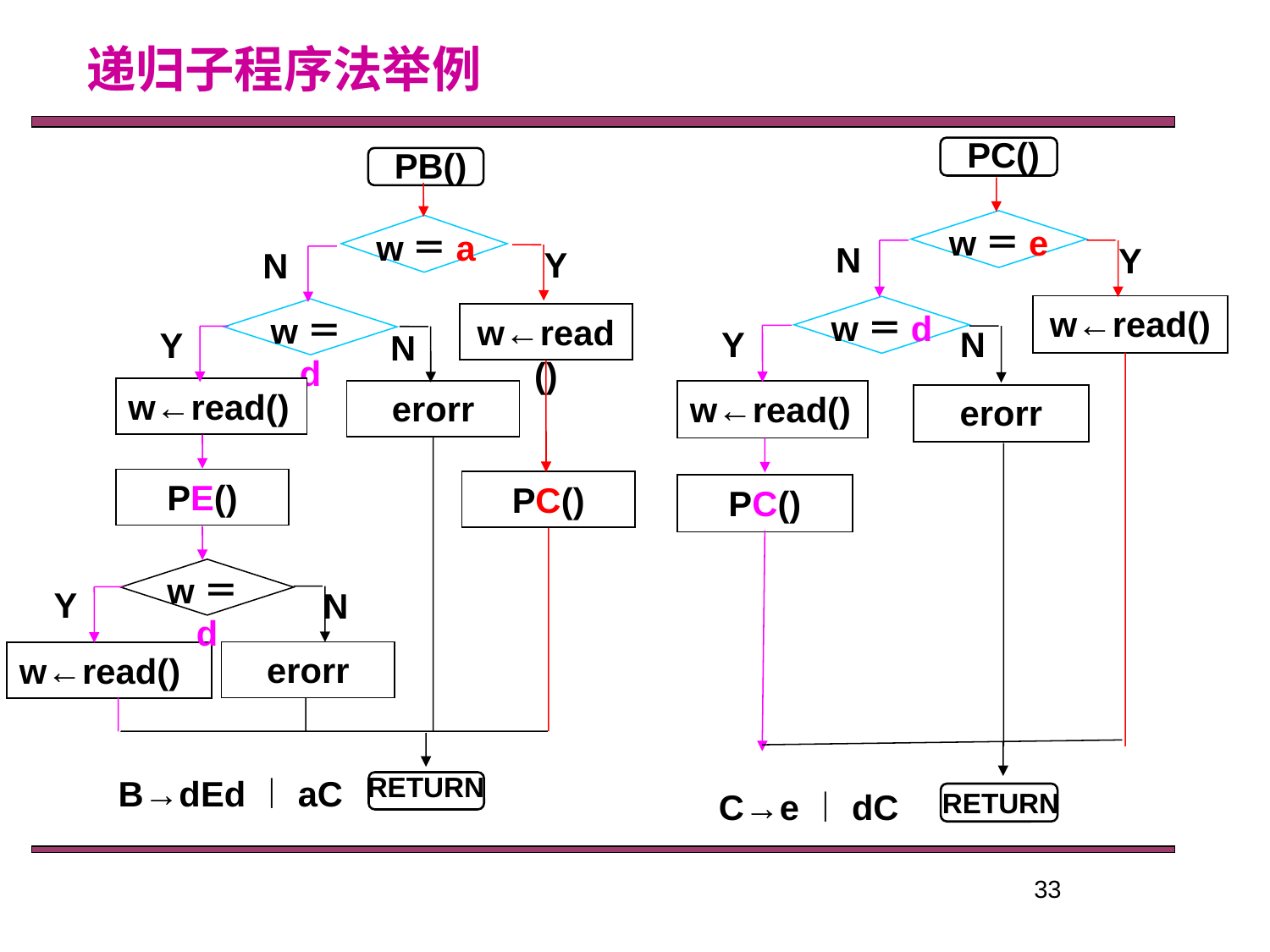

递归子程序法举例
PC()

PB()

w＝a
Y
N

w＝d
w←read()
Y
N

w←read()
erorr

PE()
PC()

w＝d
Y
N

erorr
w←read()

RETURN

w＝e
N
Y

w←read()

w＝d
Y
N

w←read()
erorr

PC()

B→dEd︱aC
   C→e︱dC
RETURN

33